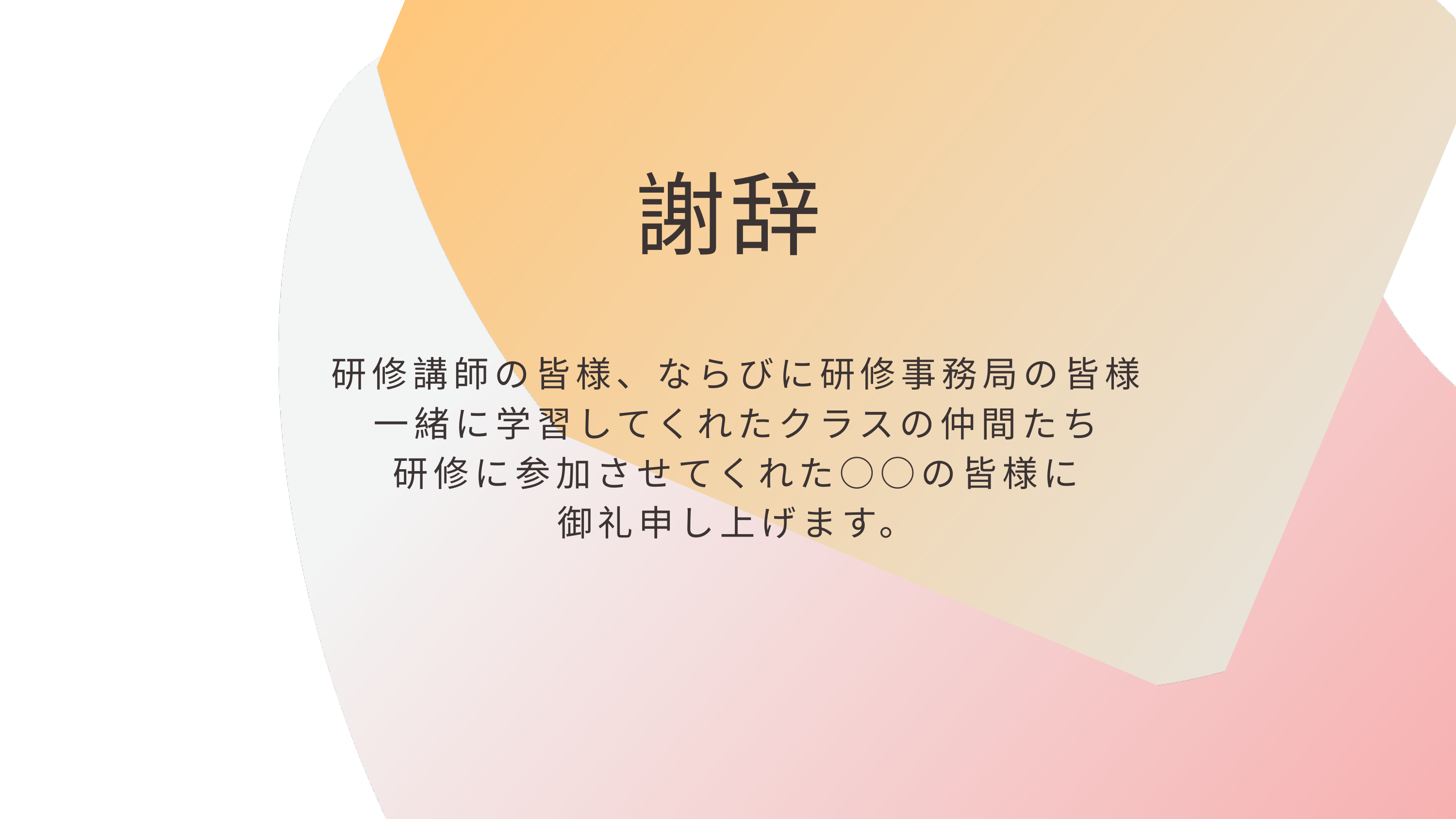

謝辞
研修講師の皆様、ならびに研修事務局の皆様
一緒に学習してくれたクラスの仲間たち
研修に参加させてくれた○○の皆様に
御礼申し上げます。